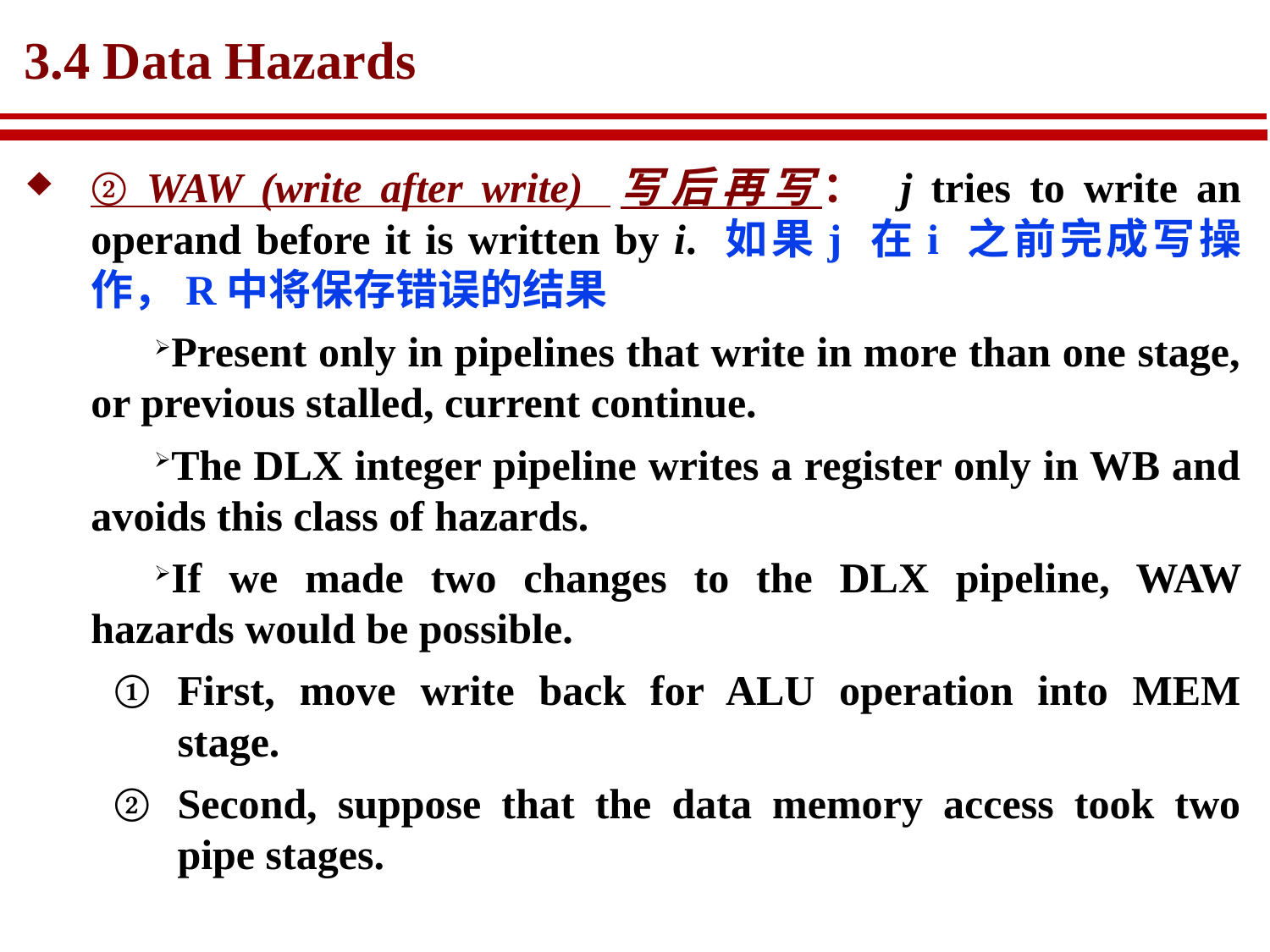

# 3.4 Data Hazards
② WAW (write after write) 写后再写： j tries to write an operand before it is written by i. 如果j 在i 之前完成写操作，R中将保存错误的结果
Present only in pipelines that write in more than one stage, or previous stalled, current continue.
The DLX integer pipeline writes a register only in WB and avoids this class of hazards.
If we made two changes to the DLX pipeline, WAW hazards would be possible.
First, move write back for ALU operation into MEM stage.
Second, suppose that the data memory access took two pipe stages.